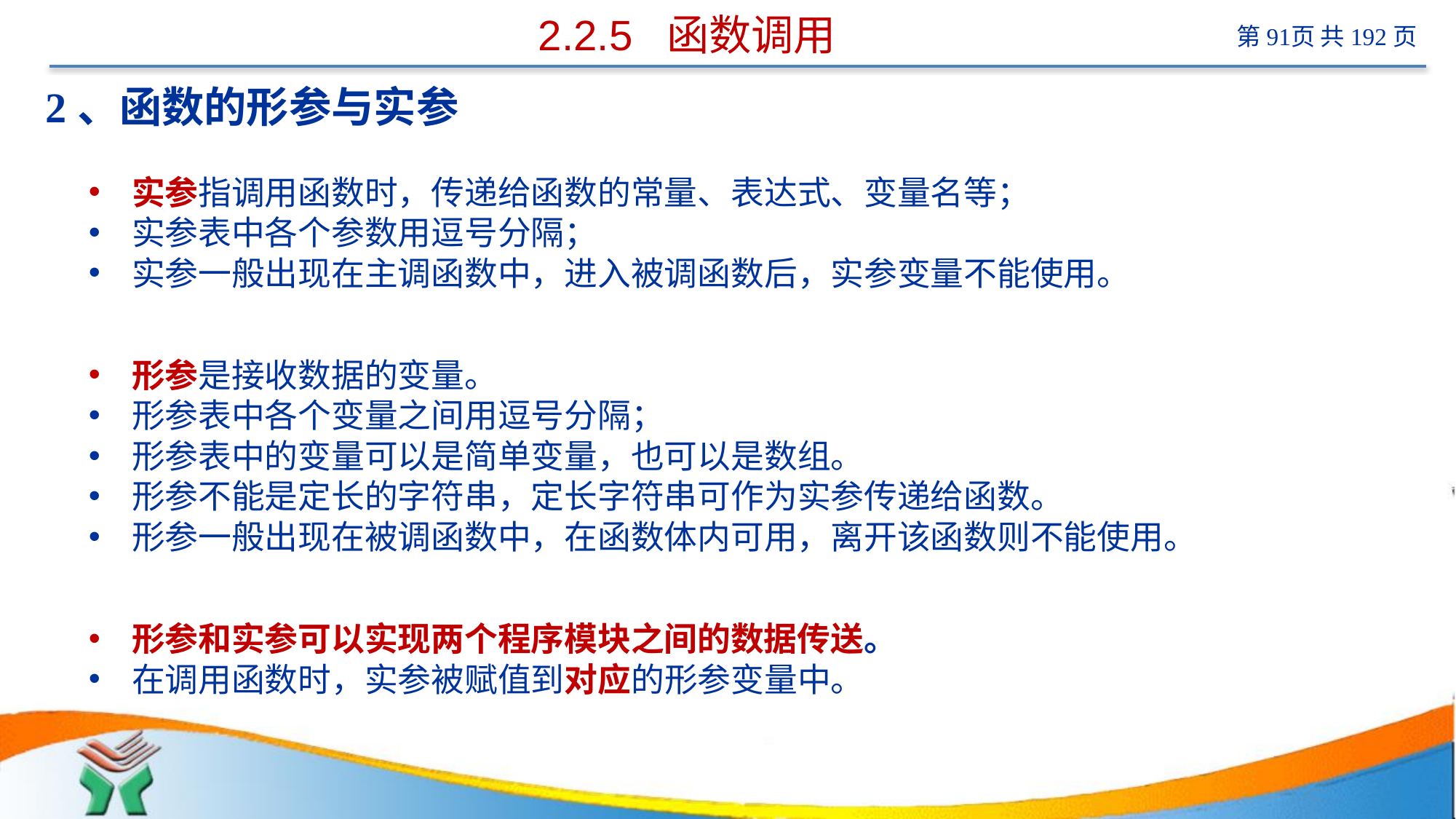

# 2.2.5  函数调用
2、函数的形参与实参

实参指调用函数时，传递给函数的常量、表达式、变量名等；
实参表中各个参数用逗号分隔；
实参一般出现在主调函数中，进入被调函数后，实参变量不能使用。

形参是接收数据的变量。
形参表中各个变量之间用逗号分隔；
形参表中的变量可以是简单变量，也可以是数组。
形参不能是定长的字符串，定长字符串可作为实参传递给函数。
形参一般出现在被调函数中，在函数体内可用，离开该函数则不能使用。

形参和实参可以实现两个程序模块之间的数据传送。
在调用函数时，实参被赋值到对应的形参变量中。